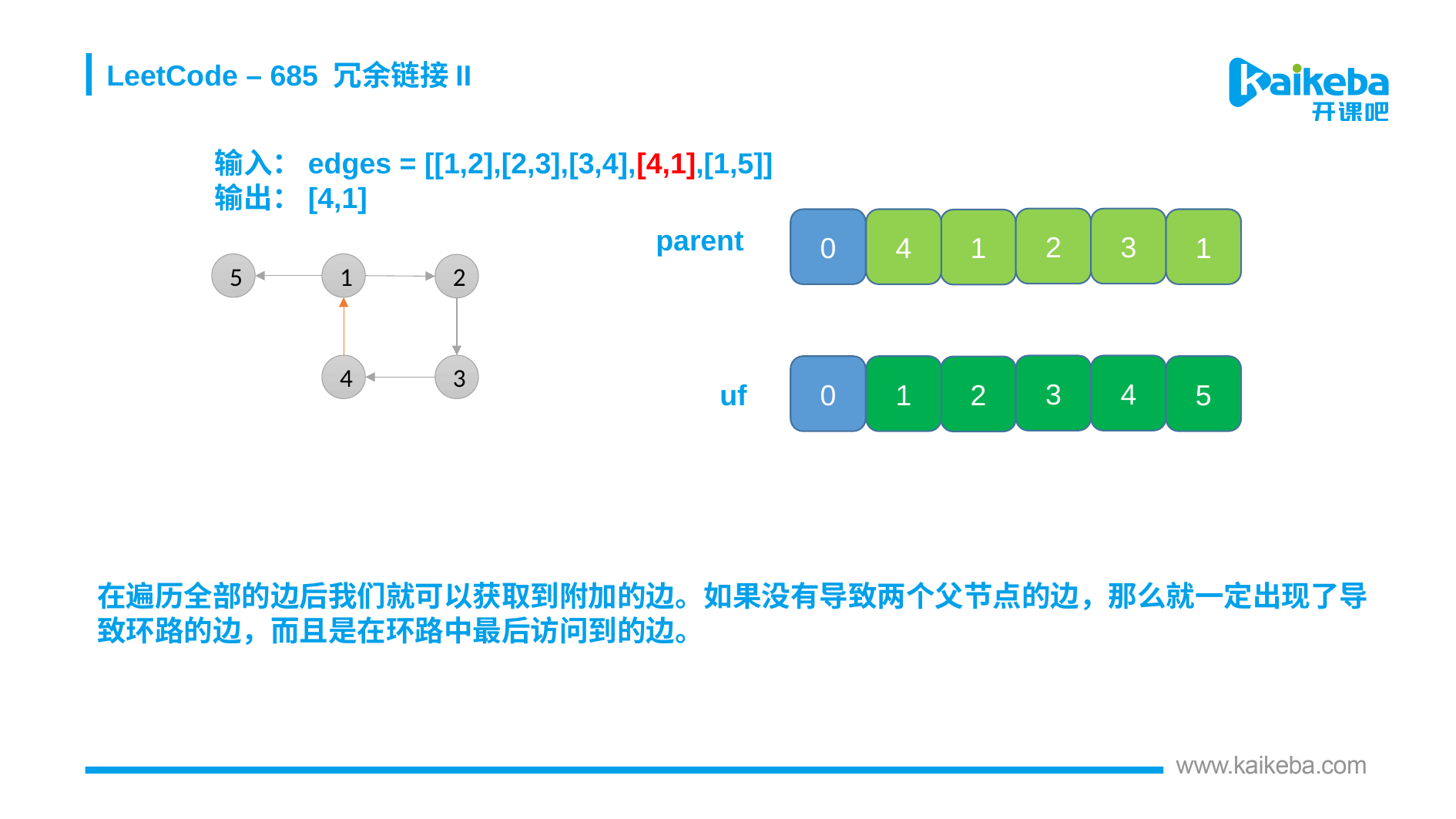

LeetCode – 685 冗余链接II

输入：edges = [[1,2],[2,3],[3,4],[4,1],[1,5]]
输出：[4,1]
2
3
0
4
1
1
parent
5
1
2
4
3
3
4
0
1
5
2
uf
在遍历全部的边后我们就可以获取到附加的边。如果没有导致两个父节点的边，那么就一定出现了导致环路的边，而且是在环路中最后访问到的边。